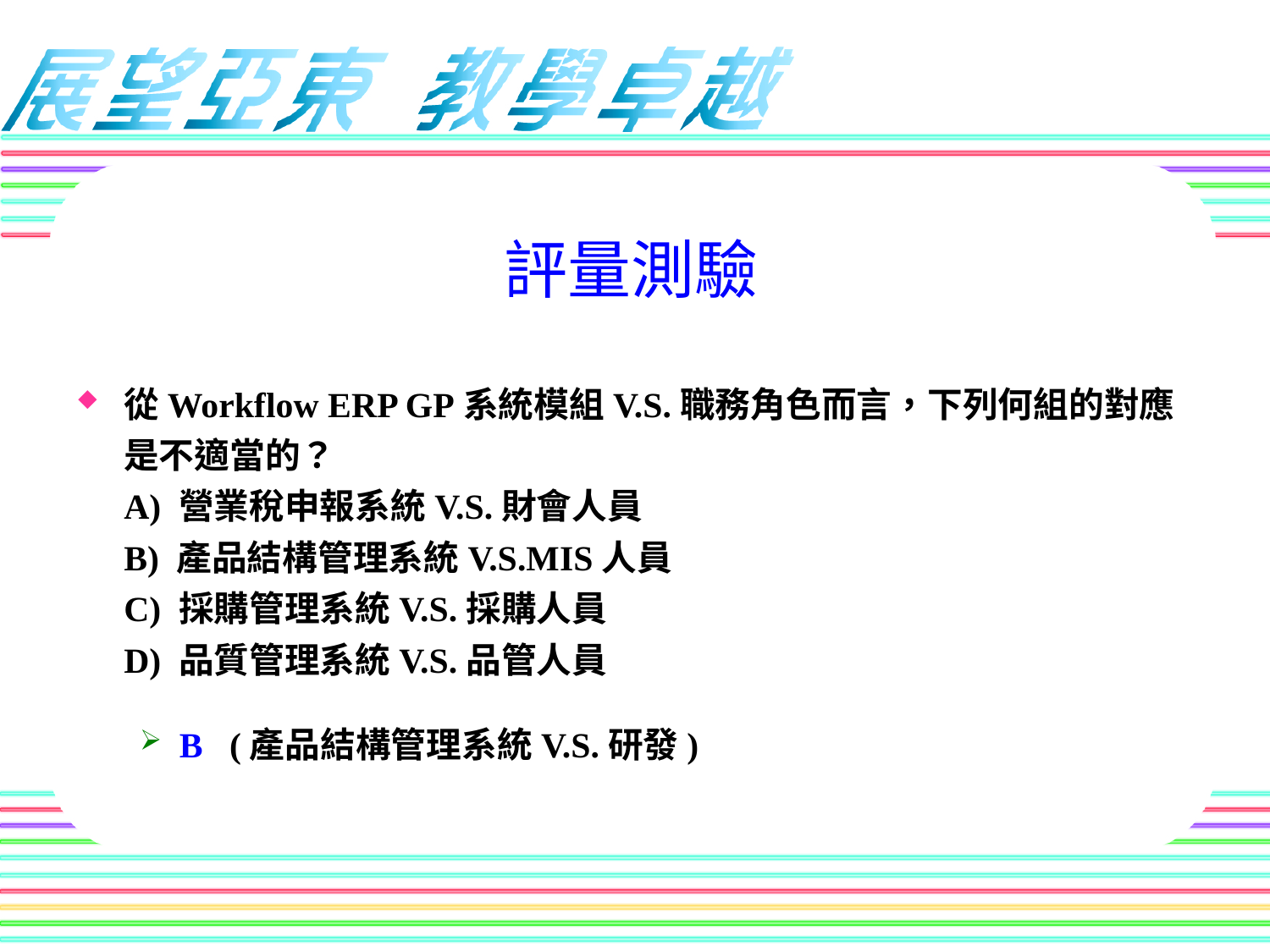

評量測驗
從Workflow ERP GP系統模組V.S.職務角色而言，下列何組的對應是不適當的？
A) 營業稅申報系統V.S.財會人員
B) 產品結構管理系統V.S.MIS人員
C) 採購管理系統V.S.採購人員
D) 品質管理系統V.S.品管人員
B   (產品結構管理系統V.S.研發)